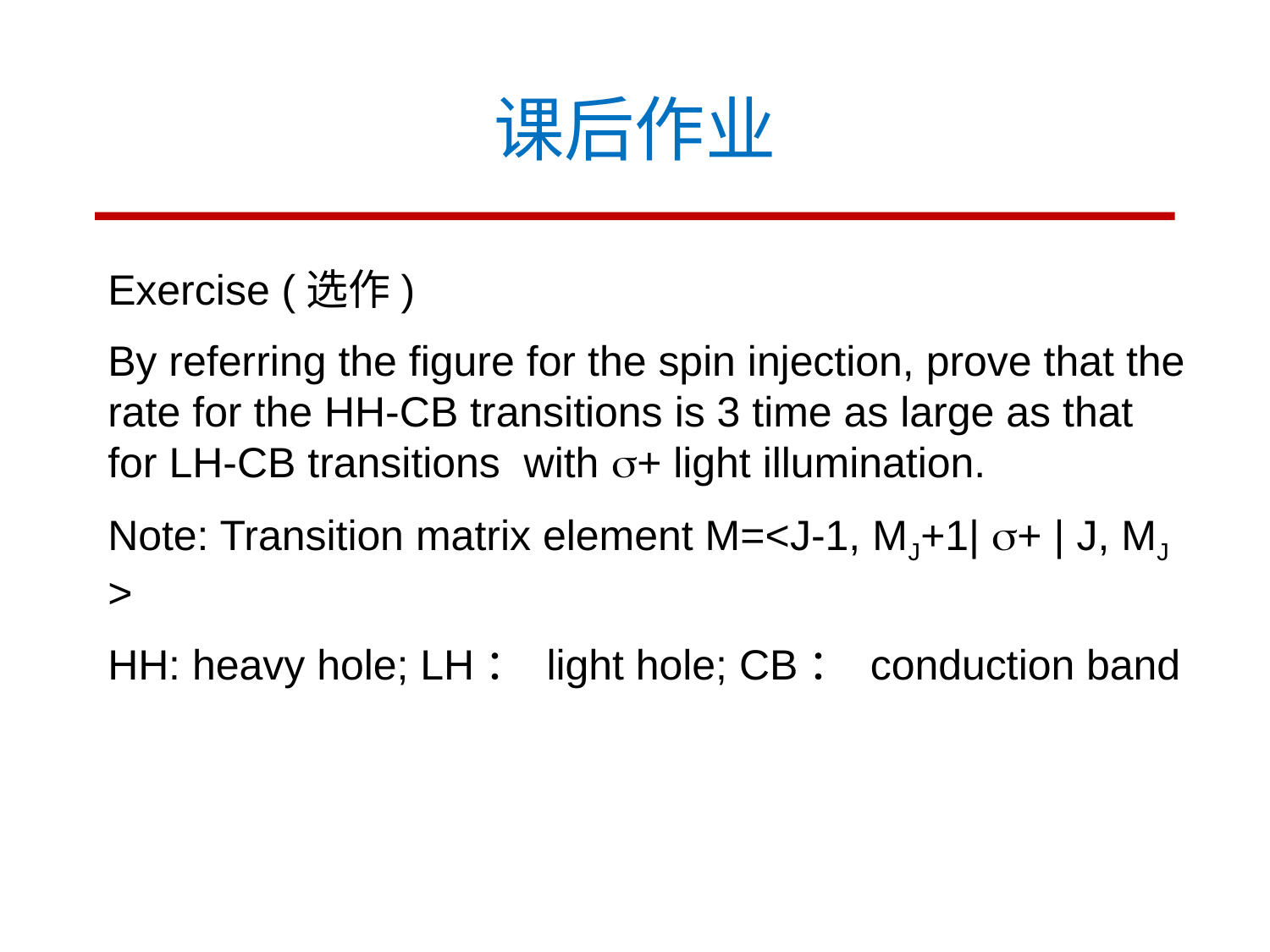

# 课后作业
Exercise (选作)
By referring the figure for the spin injection, prove that the rate for the HH-CB transitions is 3 time as large as that for LH-CB transitions  with σ+ light illumination.
Note: Transition matrix element M=<J-1, MJ+1| σ+ | J, MJ >
HH: heavy hole; LH： light hole; CB： conduction band